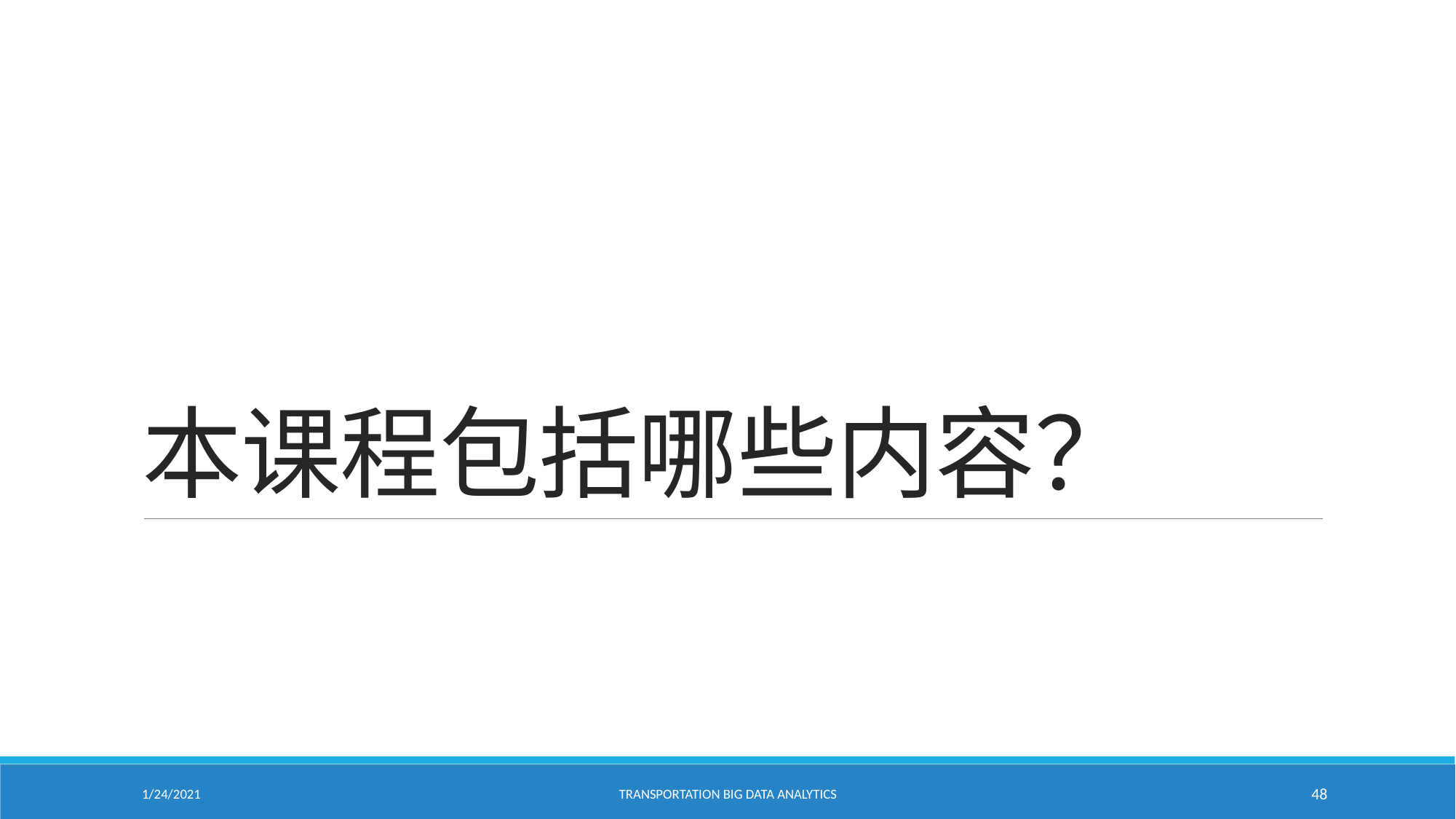

# 本课程包括哪些内容？
1/24/2021
Transportation Big Data Analytics
48